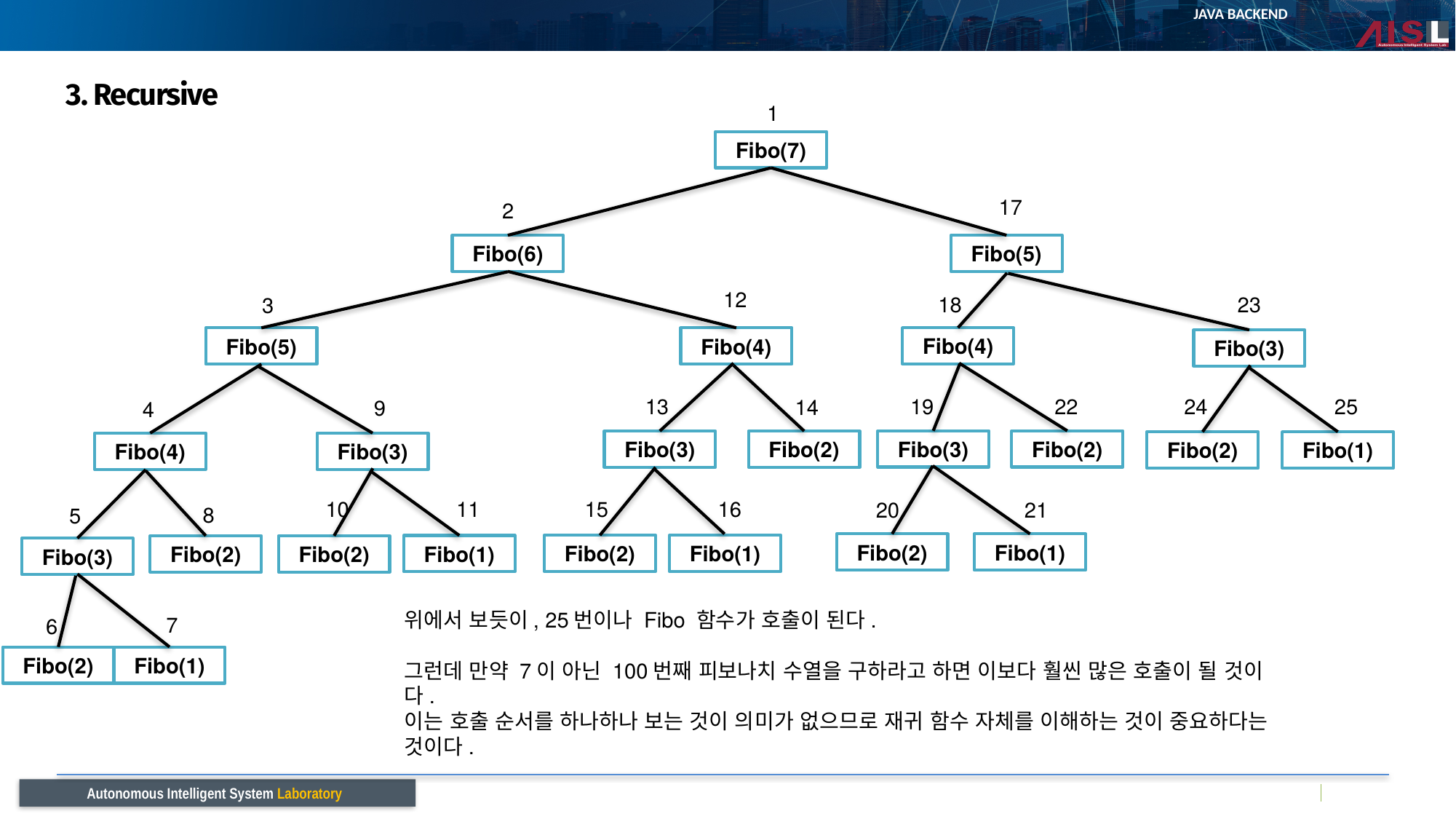

# 3. Recursive
1
Fibo(7)
17
2
Fibo(6)
Fibo(5)
12
18
23
3
Fibo(4)
Fibo(5)
Fibo(4)
Fibo(3)
19
22
24
25
13
14
9
4
Fibo(2)
Fibo(3)
Fibo(3)
Fibo(2)
Fibo(1)
Fibo(2)
Fibo(4)
Fibo(3)
11
15
16
10
20
21
8
5
Fibo(2)
Fibo(1)
Fibo(2)
Fibo(1)
Fibo(1)
Fibo(2)
Fibo(2)
Fibo(3)
위에서 보듯이, 25번이나 Fibo 함수가 호출이 된다.

그런데 만약 7이 아닌 100번째 피보나치 수열을 구하라고 하면 이보다 훨씬 많은 호출이 될 것이다.
이는 호출 순서를 하나하나 보는 것이 의미가 없으므로 재귀 함수 자체를 이해하는 것이 중요하다는 것이다.
7
6
Fibo(2)
Fibo(1)